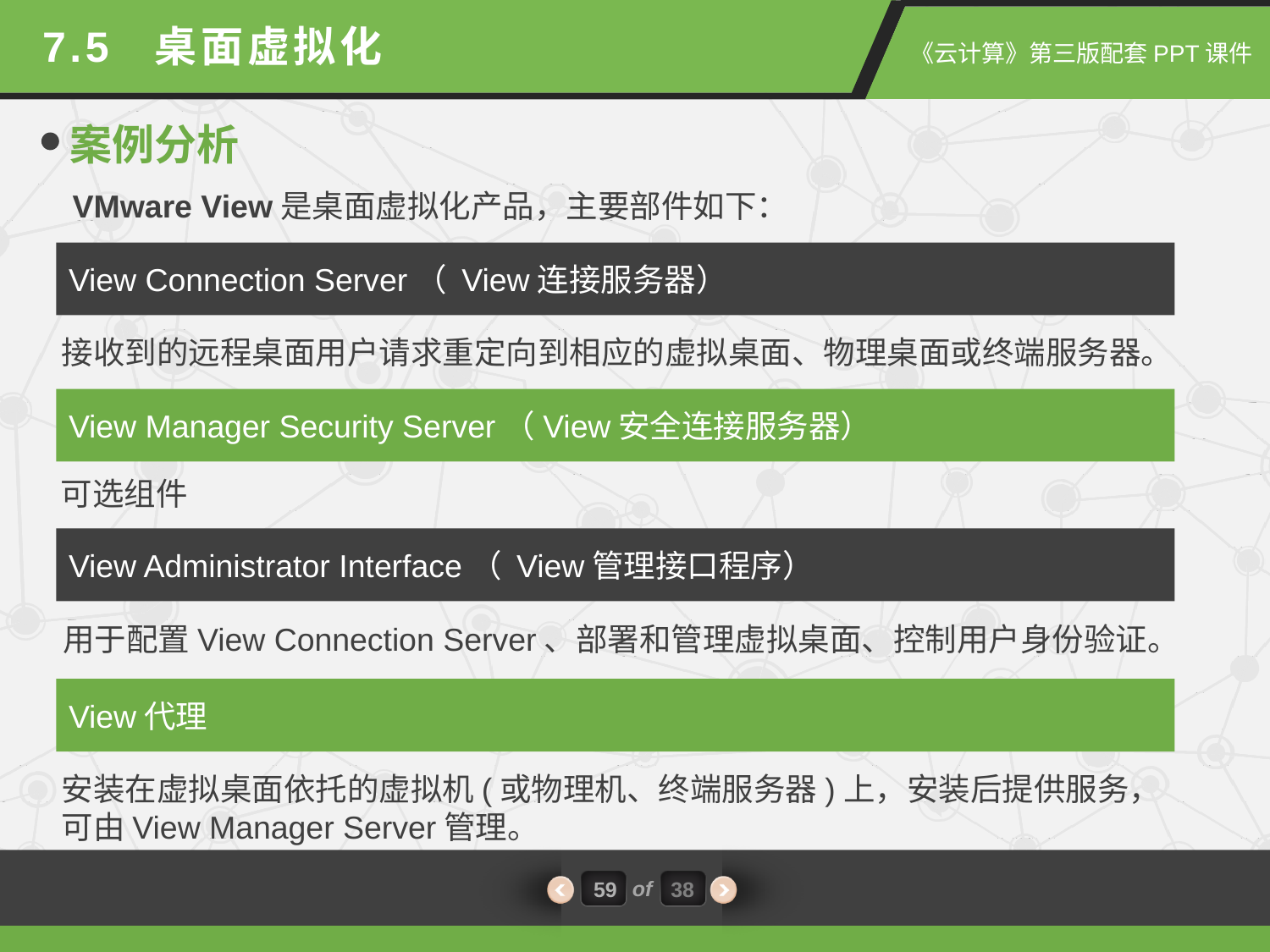

7.5  桌面虚拟化
案例分析

VMware View是桌面虚拟化产品，主要部件如下：
View Connection Server（ View连接服务器）
接收到的远程桌面用户请求重定向到相应的虚拟桌面、物理桌面或终端服务器。
View Manager Security Server（View安全连接服务器）
可选组件
View Administrator Interface（ View管理接口程序）
用于配置View Connection Server、部署和管理虚拟桌面、控制用户身份验证。
View代理
安装在虚拟桌面依托的虚拟机(或物理机、终端服务器)上，安装后提供服务，可由View Manager Server管理。
59